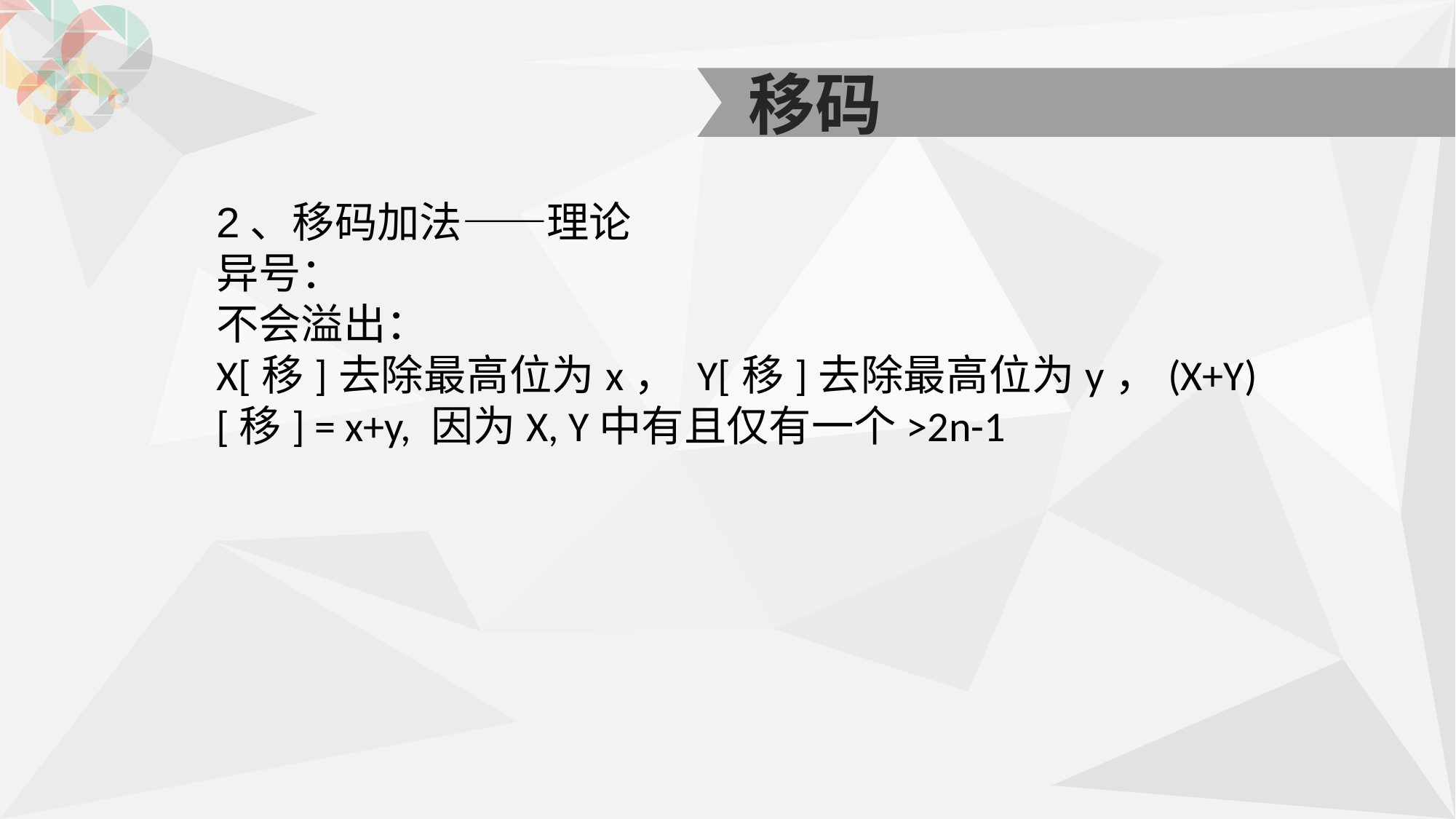

移码

2、移码加法——理论
异号：
不会溢出：
X[移]去除最高位为x， Y[移]去除最高位为y，(X+Y)[移] = x+y, 因为X, Y中有且仅有一个>2n-1